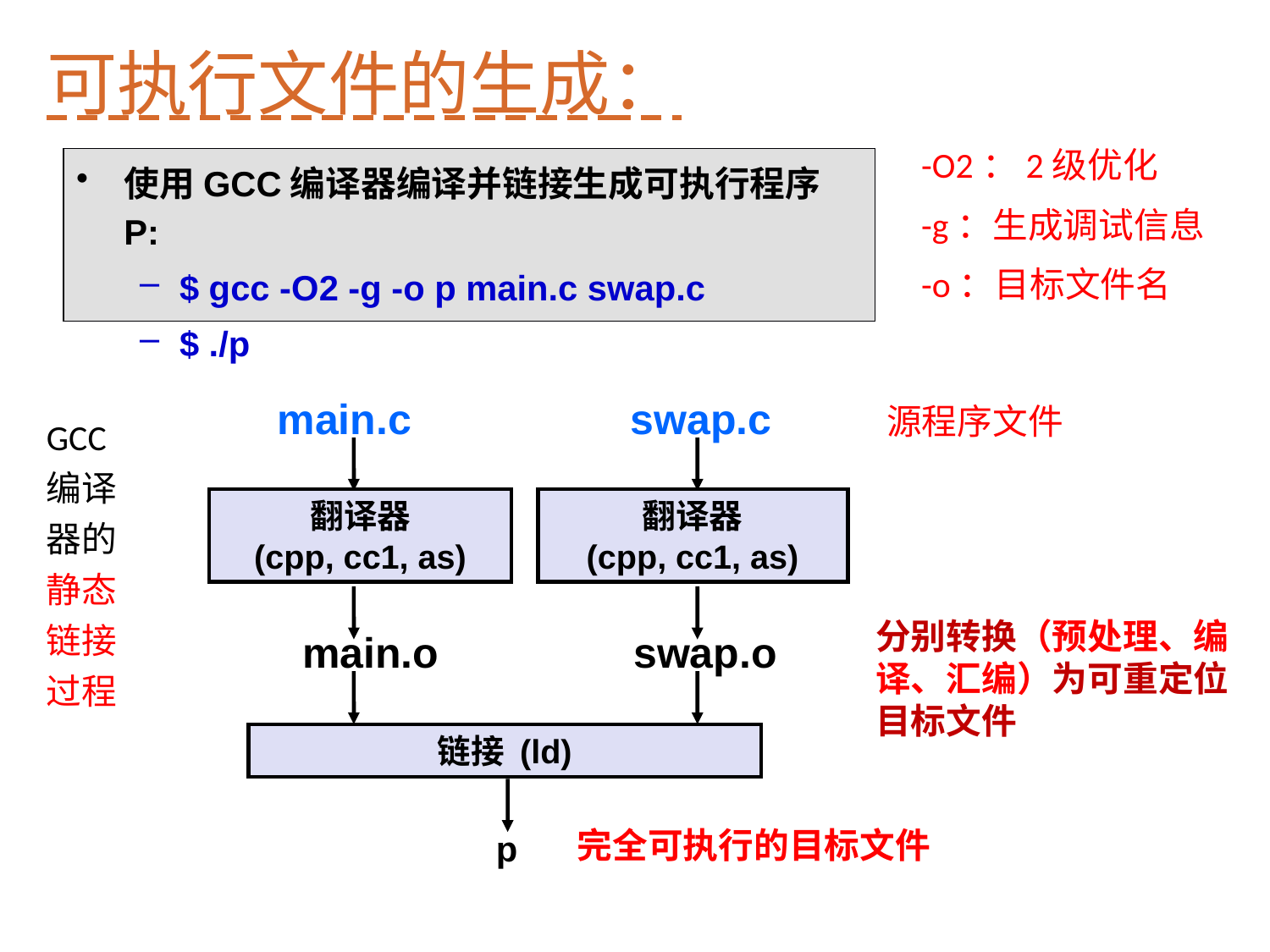

可执行文件的生成：
-O2：2级优化
-g：生成调试信息
-o：目标文件名
使用GCC编译器编译并链接生成可执行程序P:
$ gcc -O2 -g -o p main.c swap.c
$ ./p
main.c
swap.c
源程序文件

翻译器
(cpp, cc1, as)
翻译器
(cpp, cc1, as)

分别转换（预处理、编译、汇编）为可重定位目标文件
main.o
swap.o

链接 (ld)

完全可执行的目标文件
p
GCC编译器的静态链接过程